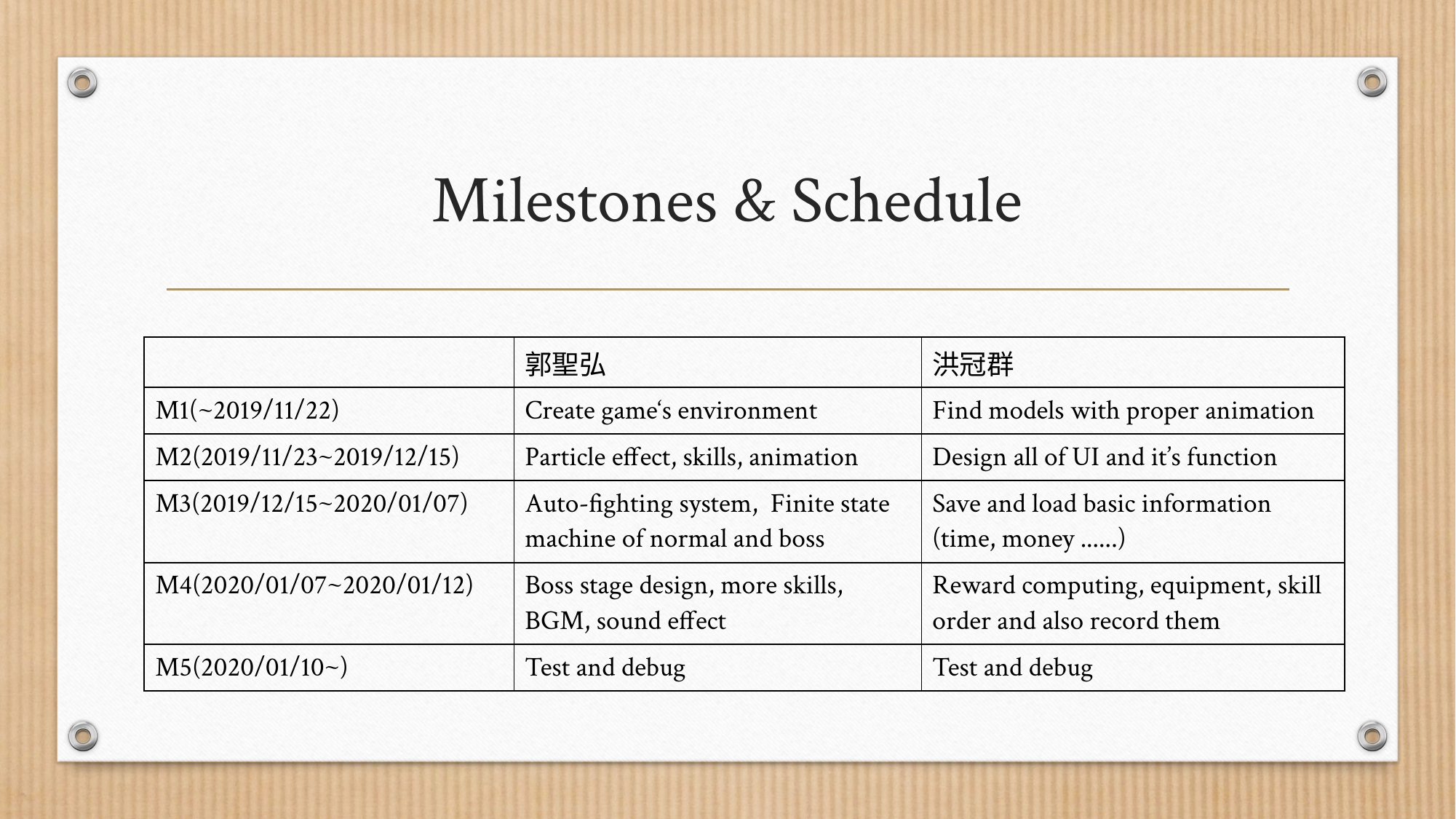

# Milestones & Schedule
|  | 郭聖弘 | 洪冠群 |
| --- | --- | --- |
| M1(~2019/11/22) | Create game‘s environment | Find models with proper animation |
| M2(2019/11/23~2019/12/15) | Particle effect, skills, animation | Design all of UI and it’s function |
| M3(2019/12/15~2020/01/07) | Auto-fighting system, Finite state machine of normal and boss | Save and load basic information (time, money ......) |
| M4(2020/01/07~2020/01/12) | Boss stage design, more skills, BGM, sound effect | Reward computing, equipment, skill order and also record them |
| M5(2020/01/10~) | Test and debug | Test and debug |